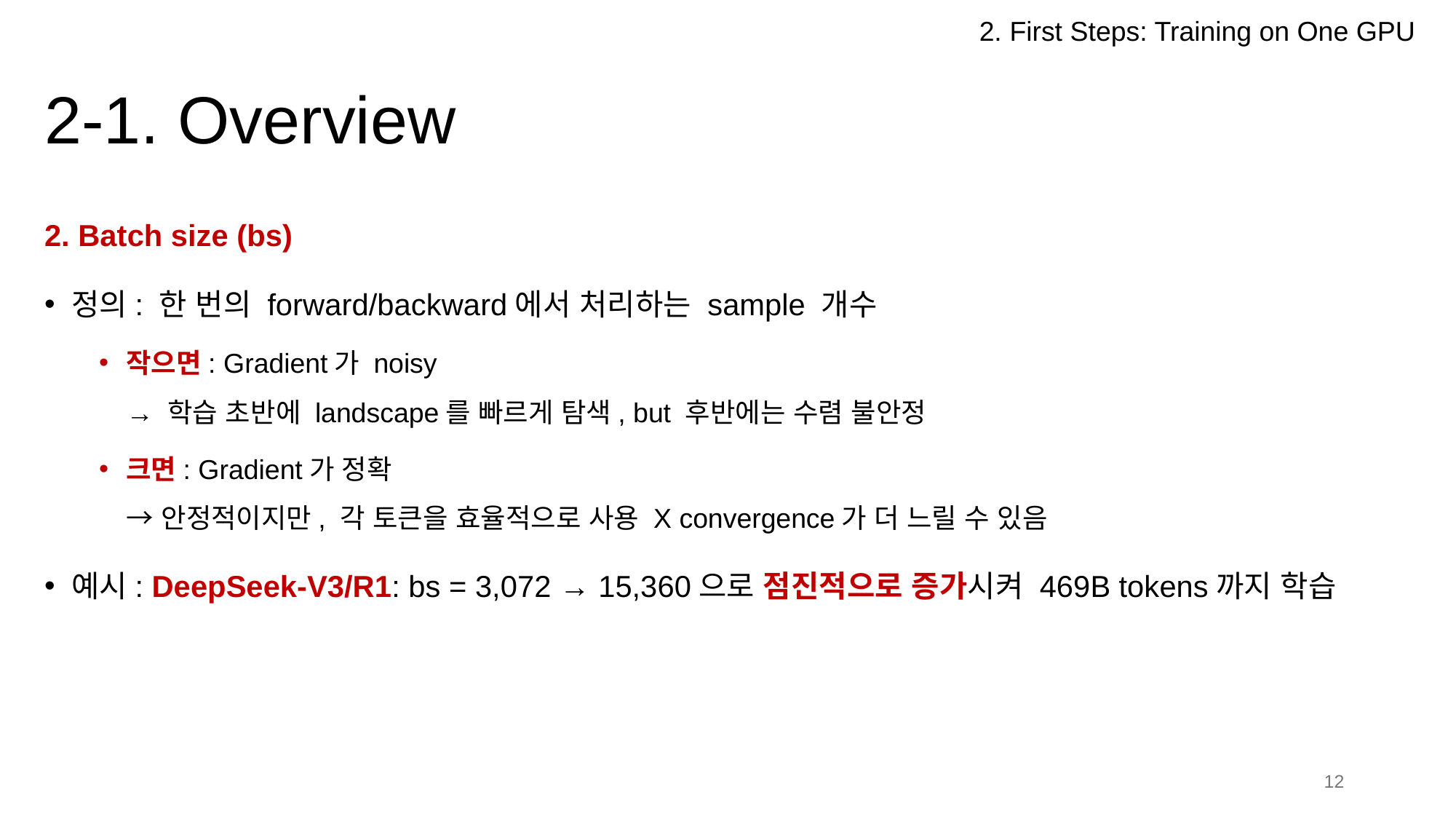

2. First Steps: Training on One GPU
# 2-1. Overview
2. Batch size (bs)
정의: 한 번의 forward/backward에서 처리하는 sample 개수
작으면: Gradient가 noisy
→ 학습 초반에 landscape를 빠르게 탐색, but 후반에는 수렴 불안정
크면: Gradient가 정확
→ 안정적이지만, 각 토큰을 효율적으로 사용 X convergence가 더 느릴 수 있음
예시: DeepSeek-V3/R1: bs = 3,072 → 15,360으로 점진적으로 증가시켜 469B tokens까지 학습
12